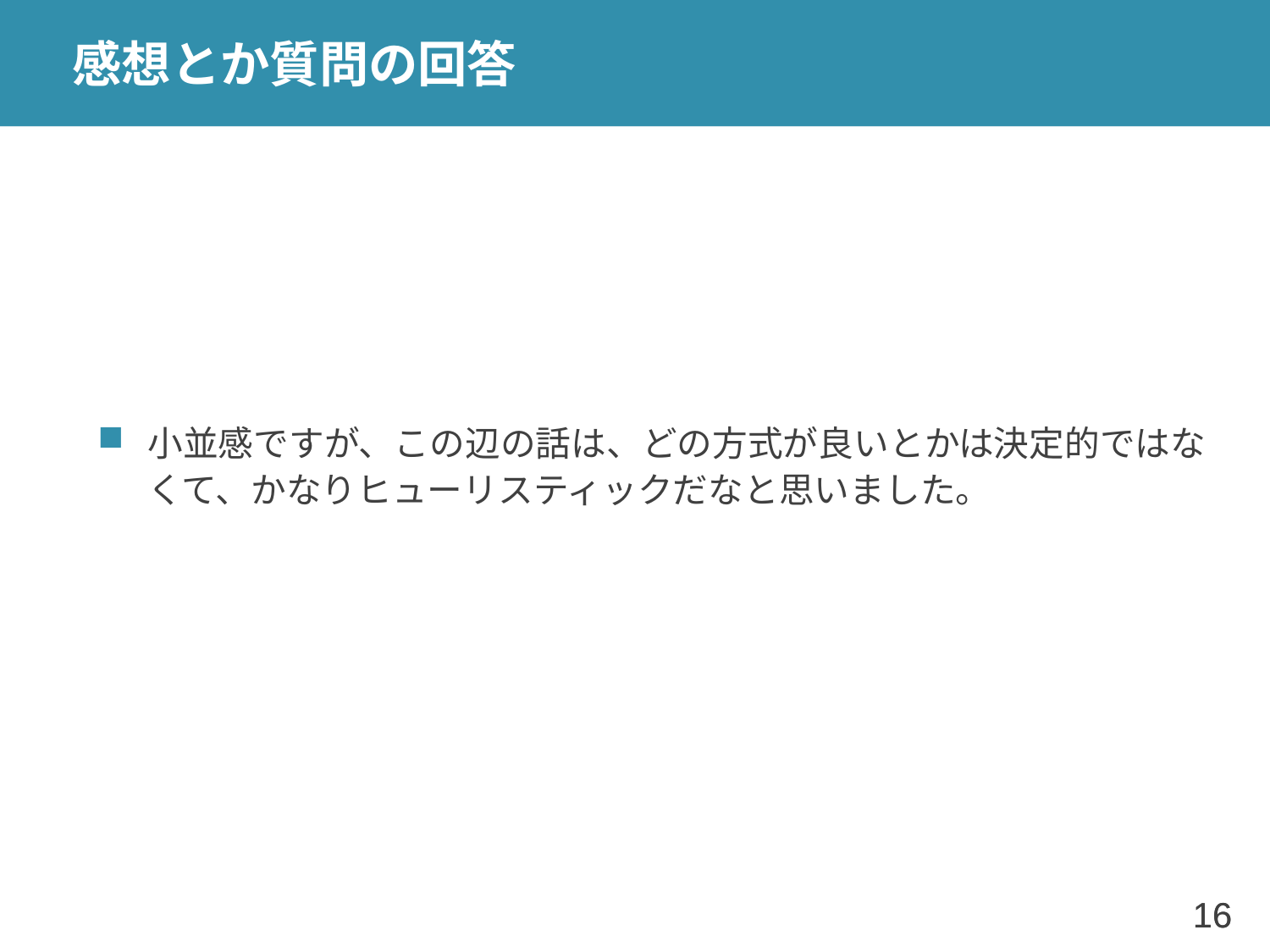

# 感想とか質問の回答
小並感ですが、この辺の話は、どの方式が良いとかは決定的ではなくて、かなりヒューリスティックだなと思いました。